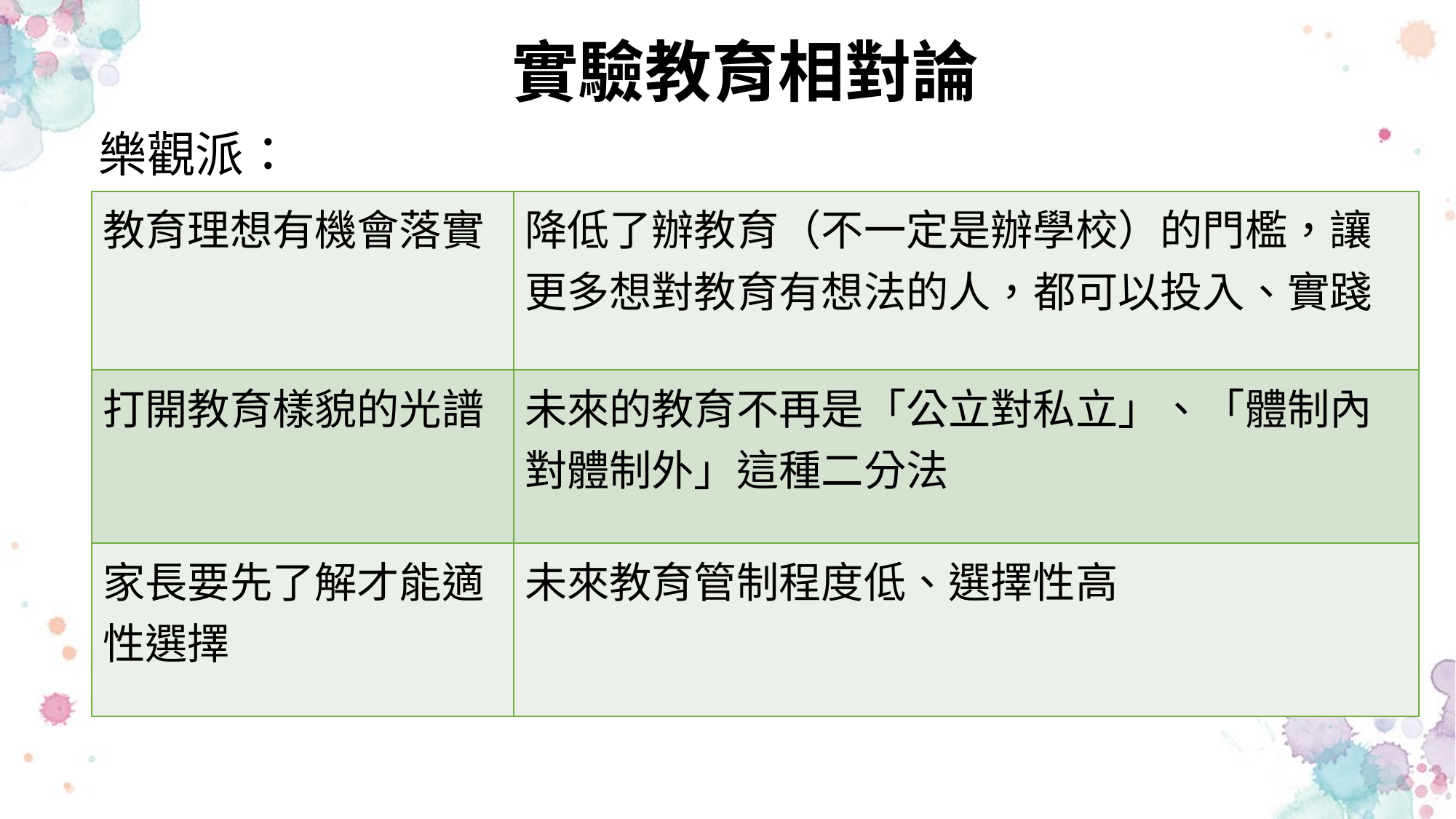

# 實驗教育相對論
樂觀派：

| 教育理想有機會落實 | 降低了辦教育（不一定是辦學校）的門檻，讓更多想對教育有想法的人，都可以投入、實踐 |
| --- | --- |
| 打開教育樣貌的光譜 | 未來的教育不再是「公立對私立」、「體制內對體制外」這種二分法 |
| 家長要先了解才能適性選擇 | 未來教育管制程度低、選擇性高 |